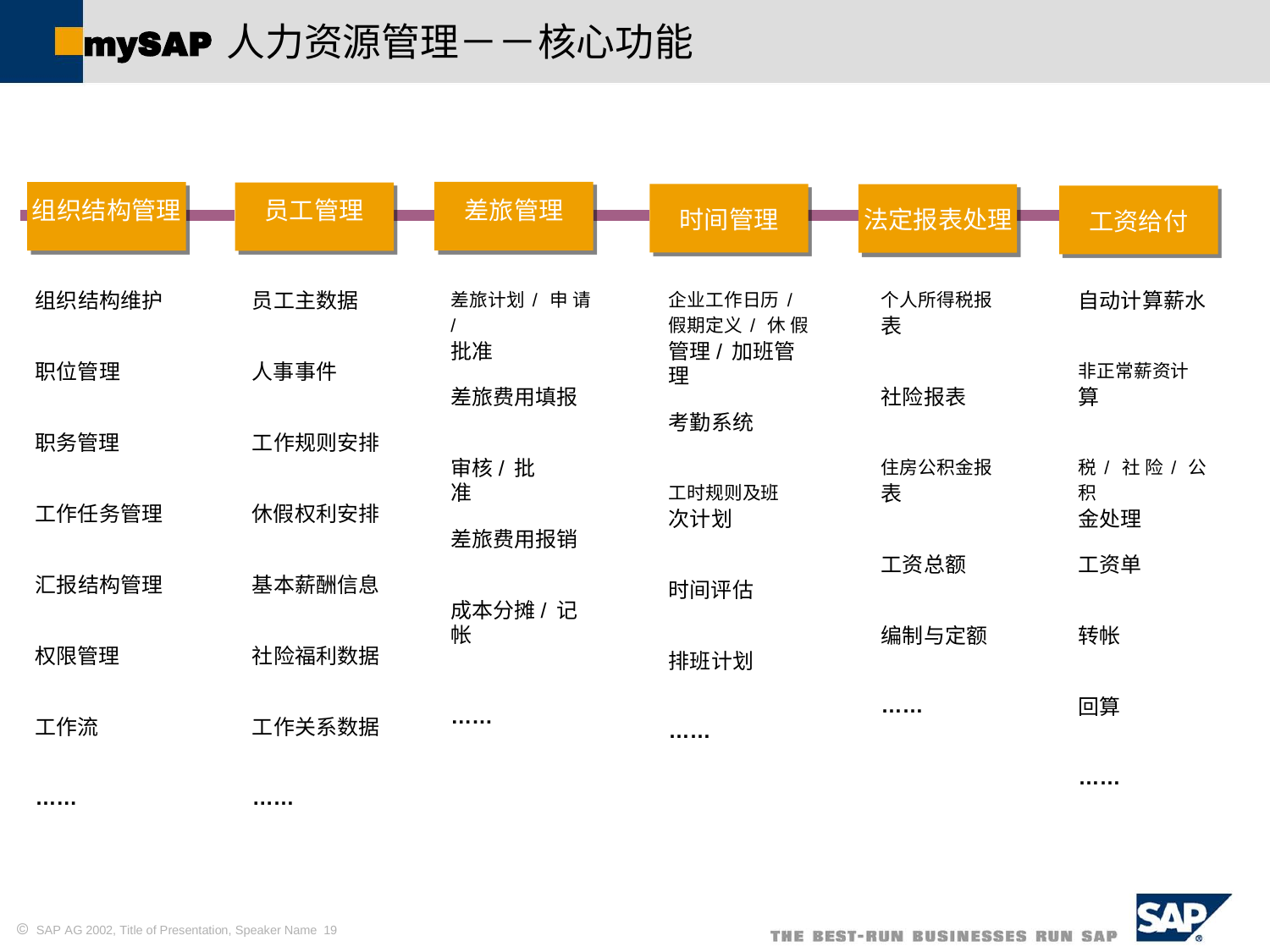

mySAP人力资源管理－－核心功能

组织结构管理

员工管理

差旅管理

时间管理

法定报表处理

工资给付

组织结构维护
员工主数据
差旅计划/申请/
批准
企业工作日历/
假期定义/休假
管理/加班管理
个人所得税报
表
自动计算薪水
职位管理
人事事件
非正常薪资计
算
差旅费用填报
社险报表
考勤系统
职务管理
工作规则安排
审核/批准
住房公积金报
表
税/社险/公积
金处理
工时规则及班
次计划
工作任务管理
休假权利安排
差旅费用报销
工资总额
工资单
汇报结构管理
基本薪酬信息
时间评估
成本分摊/记帐
编制与定额
转帐
权限管理
社险福利数据
排班计划
……
回算
……
工作流
工作关系数据
……
……
……
……
©  SAP AG 2002, Title of Presentation, Speaker Name  19